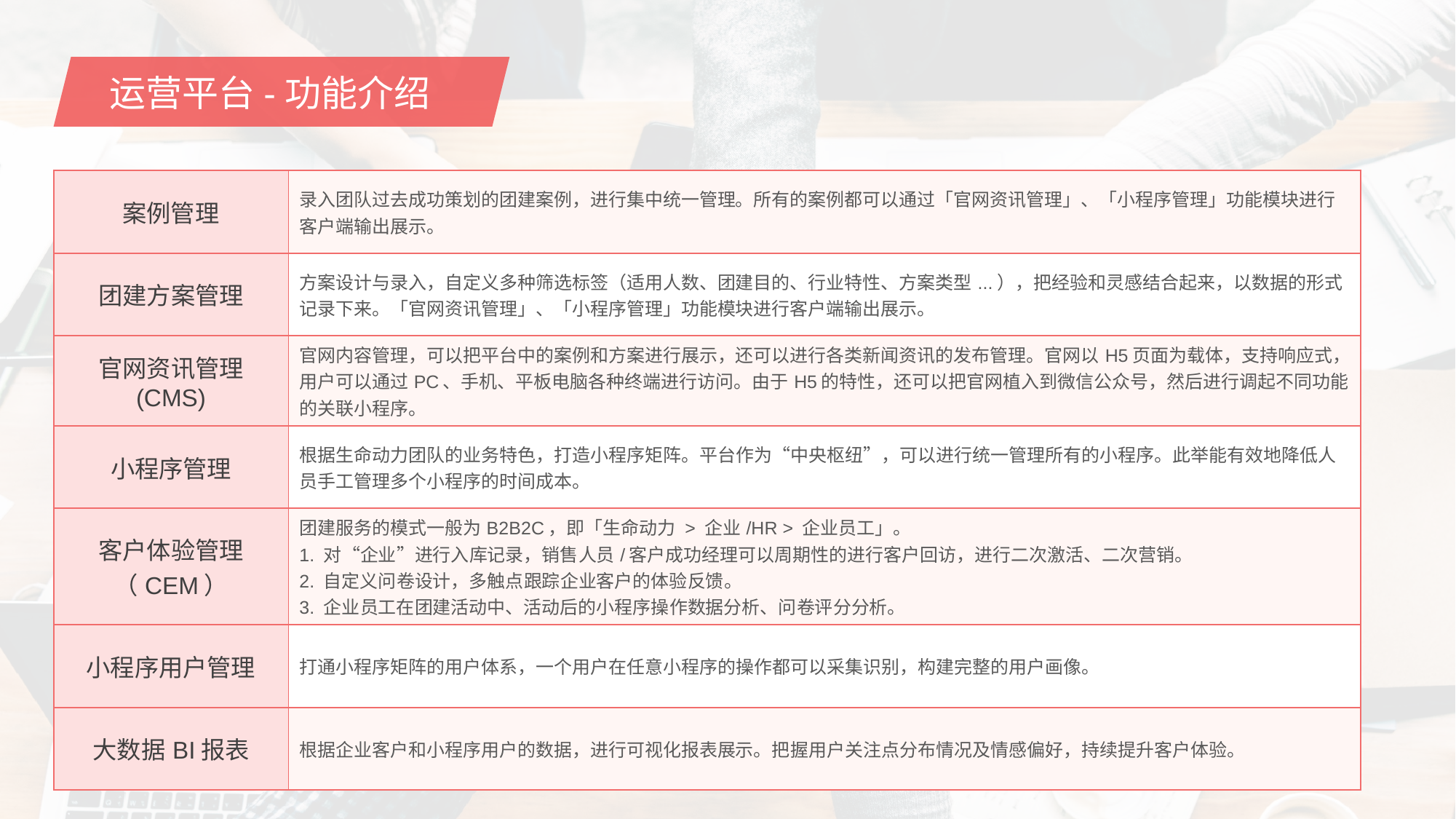

运营平台-功能介绍
| 案例管理 | 录入团队过去成功策划的团建案例，进行集中统一管理。所有的案例都可以通过「官网资讯管理」、「小程序管理」功能模块进行客户端输出展示。 |
| --- | --- |
| 团建方案管理 | 方案设计与录入，自定义多种筛选标签（适用人数、团建目的、行业特性、方案类型...），把经验和灵感结合起来，以数据的形式记录下来。「官网资讯管理」、「小程序管理」功能模块进行客户端输出展示。 |
| 官网资讯管理 (CMS) | 官网内容管理，可以把平台中的案例和方案进行展示，还可以进行各类新闻资讯的发布管理。官网以H5页面为载体，支持响应式，用户可以通过PC、手机、平板电脑各种终端进行访问。由于H5的特性，还可以把官网植入到微信公众号，然后进行调起不同功能的关联小程序。 |
| 小程序管理 | 根据生命动力团队的业务特色，打造小程序矩阵。平台作为“中央枢纽”，可以进行统一管理所有的小程序。此举能有效地降低人员手工管理多个小程序的时间成本。 |
| 客户体验管理 （CEM） | 团建服务的模式一般为B2B2C，即「生命动力 > 企业/HR > 企业员工」。 1. 对“企业”进行入库记录，销售人员/客户成功经理可以周期性的进行客户回访，进行二次激活、二次营销。 2. 自定义问卷设计，多触点跟踪企业客户的体验反馈。 3. 企业员工在团建活动中、活动后的小程序操作数据分析、问卷评分分析。 |
| 小程序用户管理 | 打通小程序矩阵的用户体系，一个用户在任意小程序的操作都可以采集识别，构建完整的用户画像。 |
| 大数据BI报表 | 根据企业客户和小程序用户的数据，进行可视化报表展示。把握用户关注点分布情况及情感偏好，持续提升客户体验。 |